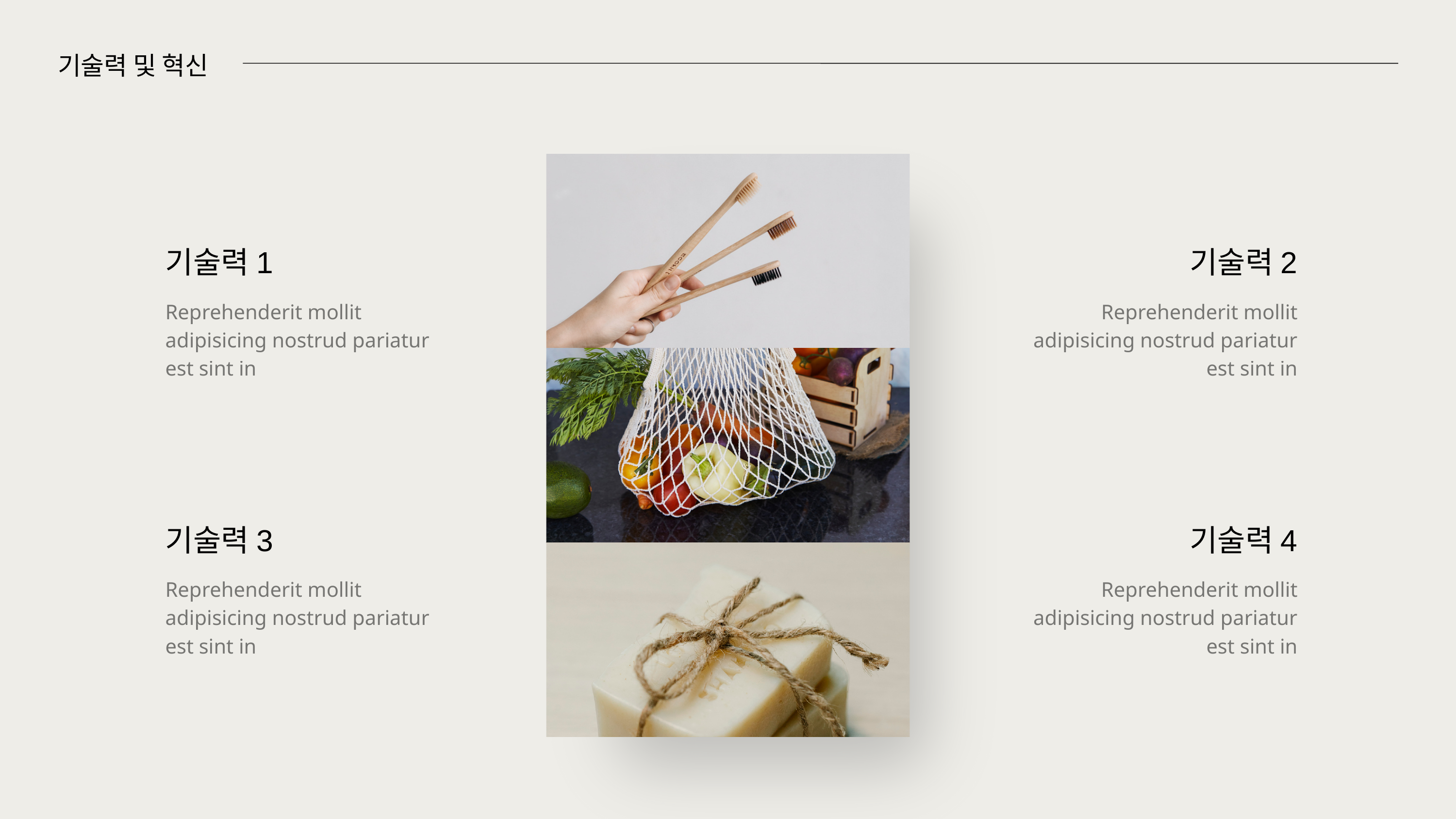

기술력 및 혁신

기술력1
기술력2
Reprehenderit mollit adipisicing nostrud pariatur est sint in
Reprehenderit mollit adipisicing nostrud pariatur est sint in

기술력3
기술력4

Reprehenderit mollit adipisicing nostrud pariatur est sint in
Reprehenderit mollit adipisicing nostrud pariatur est sint in